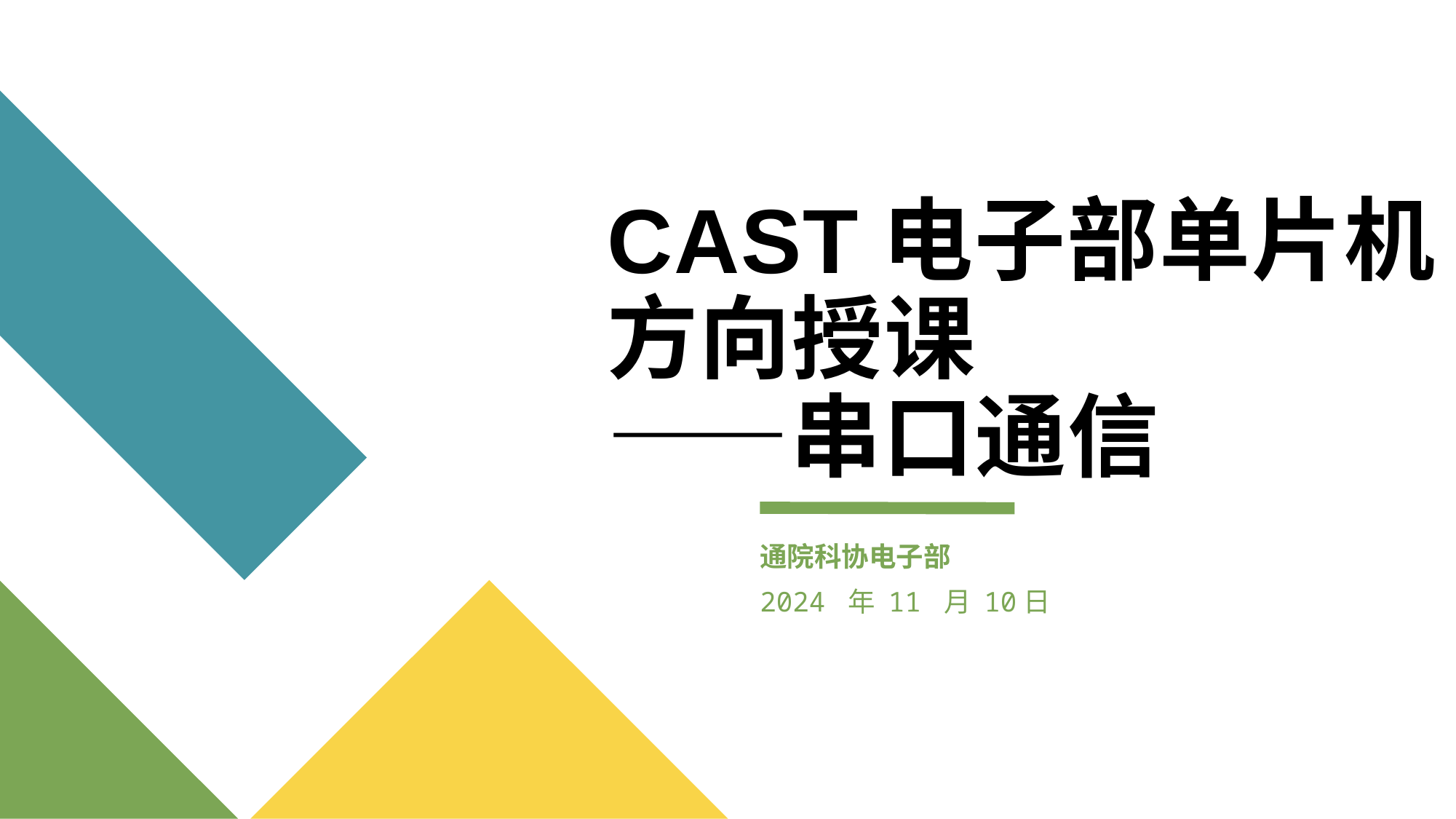

# CAST电子部单片机方向授课 ——串口通信
通院科协电子部
2024 年 11 月 10日